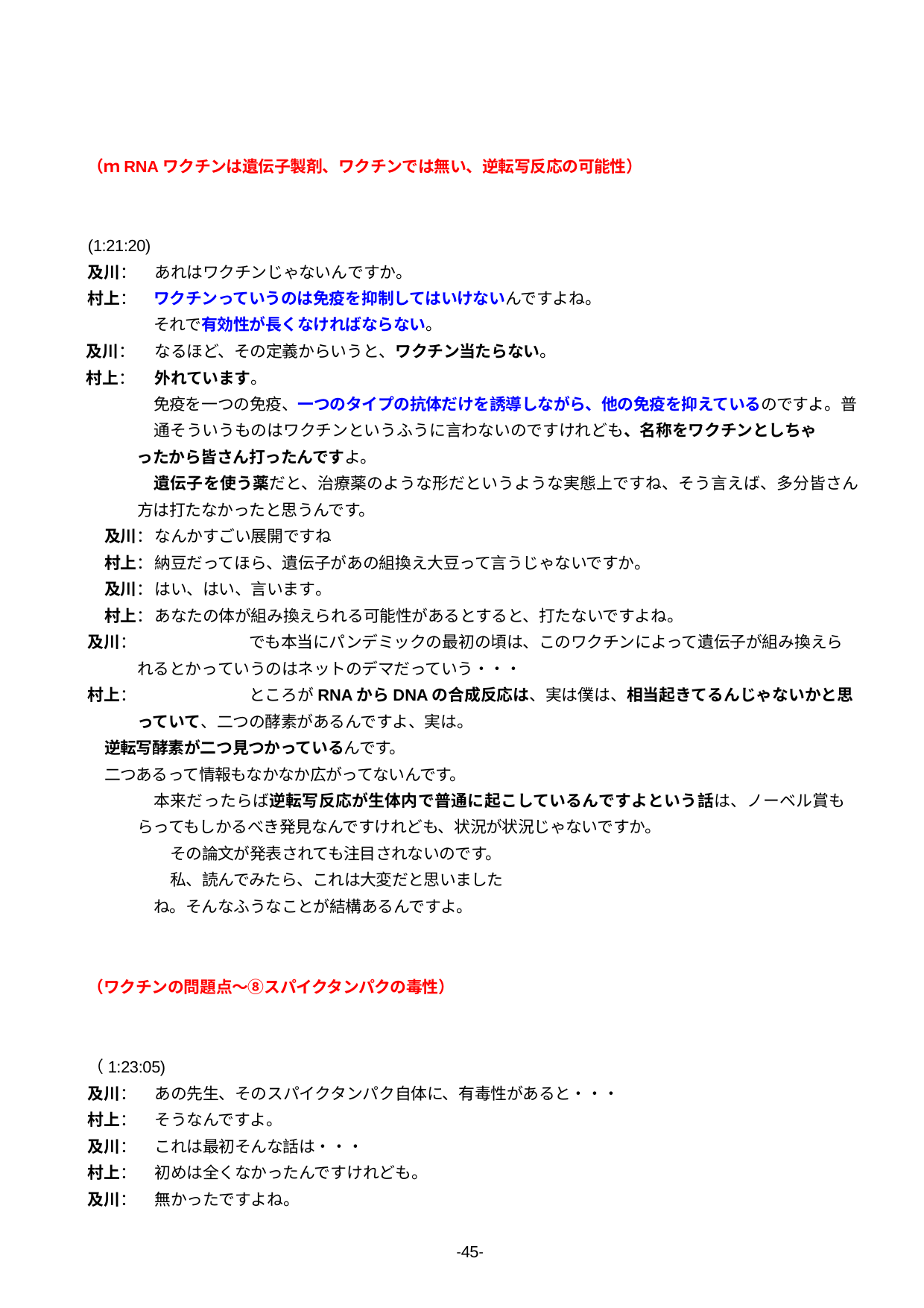

（ｍRNAワクチンは遺伝子製剤、ワクチンでは無い、逆転写反応の可能性）
(1:21:20)
及川：	あれはワクチンじゃないんですか。
村上：	ワクチンっていうのは免疫を抑制してはいけないんですよね。それで有効性が長くなければならない。
及川：	なるほど、その定義からいうと、ワクチン当たらない。
村上：	外れています。
免疫を一つの免疫、一つのタイプの抗体だけを誘導しながら、他の免疫を抑えているのですよ。普通そういうものはワクチンというふうに言わないのですけれども、名称をワクチンとしちゃ
ったから皆さん打ったんですよ。
遺伝子を使う薬だと、治療薬のような形だというような実態上ですね、そう言えば、多分皆さん方は打たなかったと思うんです。
及川：	なんかすごい展開ですね
村上：	納豆だってほら、遺伝子があの組換え大豆って言うじゃないですか。
及川：	はい、はい、言います。
村上：	あなたの体が組み換えられる可能性があるとすると、打たないですよね。
及川：		でも本当にパンデミックの最初の頃は、このワクチンによって遺伝子が組み換えられるとかっていうのはネットのデマだっていう・・・
村上：		ところがRNAからDNAの合成反応は、実は僕は、相当起きてるんじゃないかと思っていて、二つの酵素があるんですよ、実は。
逆転写酵素が二つ見つかっているんです。
二つあるって情報もなかなか広がってないんです。
本来だったらば逆転写反応が生体内で普通に起こしているんですよという話は、ノーベル賞もらってもしかるべき発見なんですけれども、状況が状況じゃないですか。
その論文が発表されても注目されないのです。
私、読んでみたら、これは大変だと思いましたね。そんなふうなことが結構あるんですよ。
（ワクチンの問題点～⑧スパイクタンパクの毒性）
（1:23:05)
及川：	あの先生、そのスパイクタンパク自体に、有毒性があると・・・
村上：	そうなんですよ。
及川：	これは最初そんな話は・・・
村上：	初めは全くなかったんですけれども。
及川：	無かったですよね。
-45-